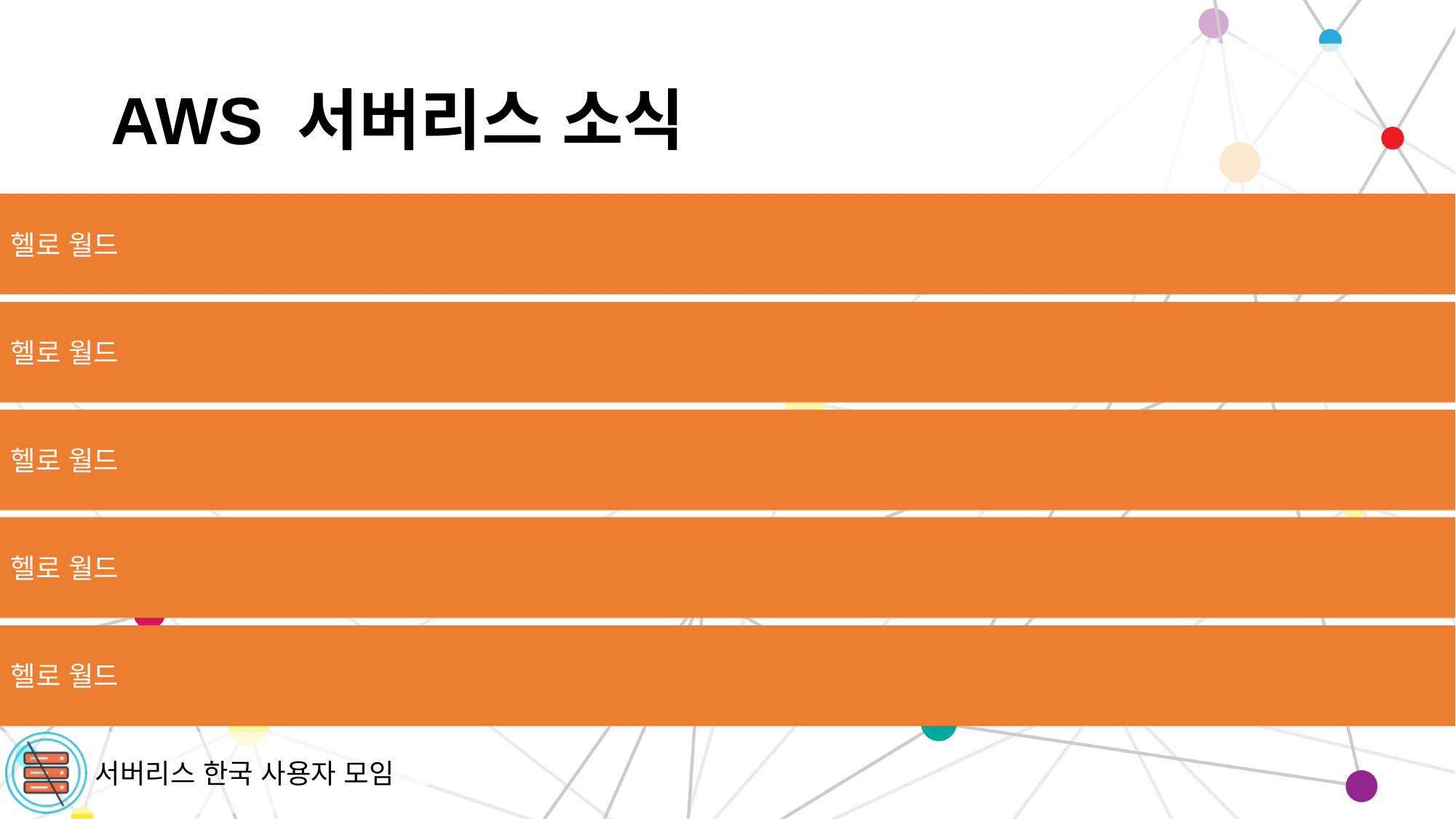

# AWS 서버리스 소식
헬로 월드
헬로 월드
헬로 월드
헬로 월드
헬로 월드